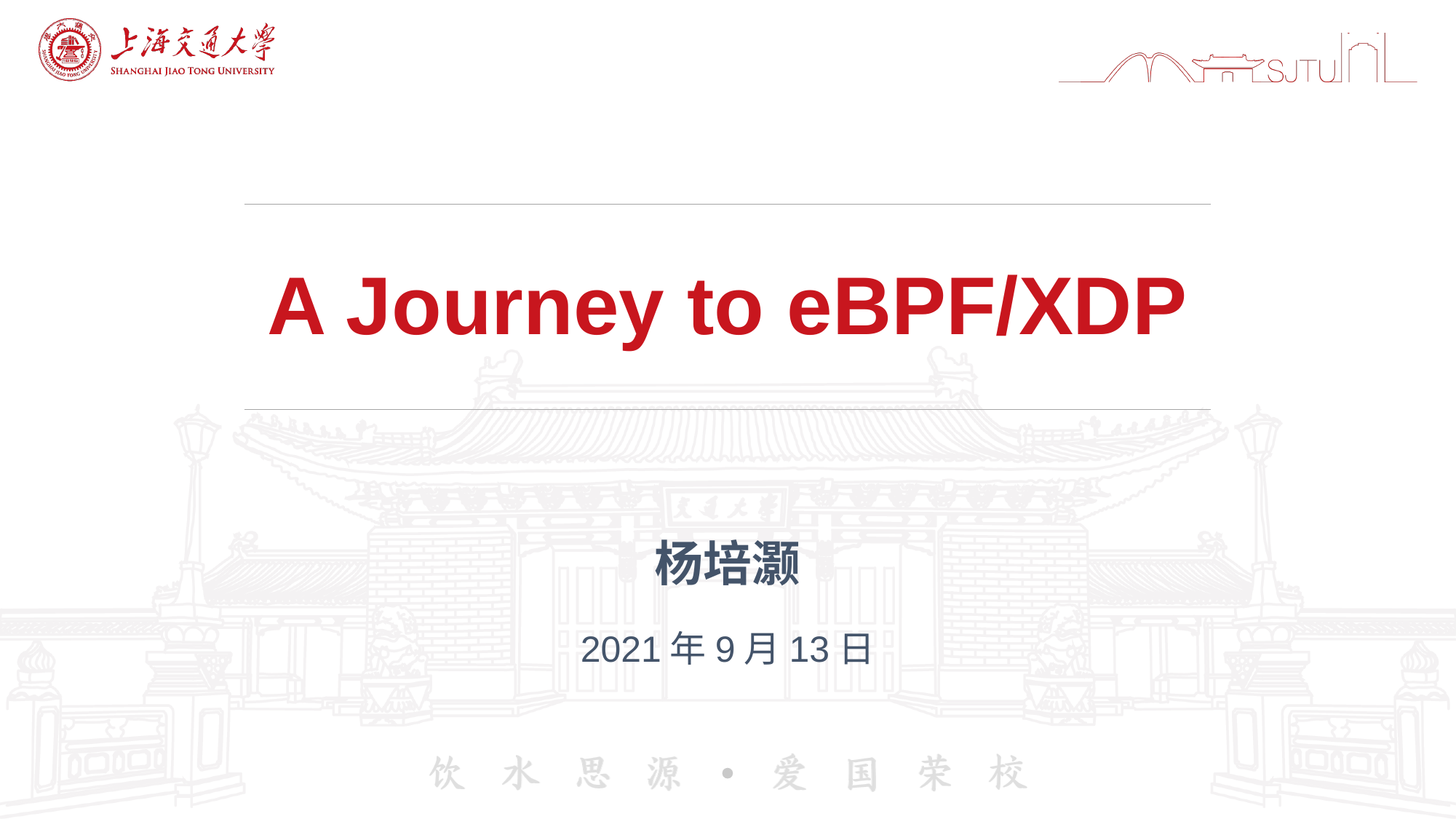

# A Journey to eBPF/XDP
杨培灏
2021年9月13日